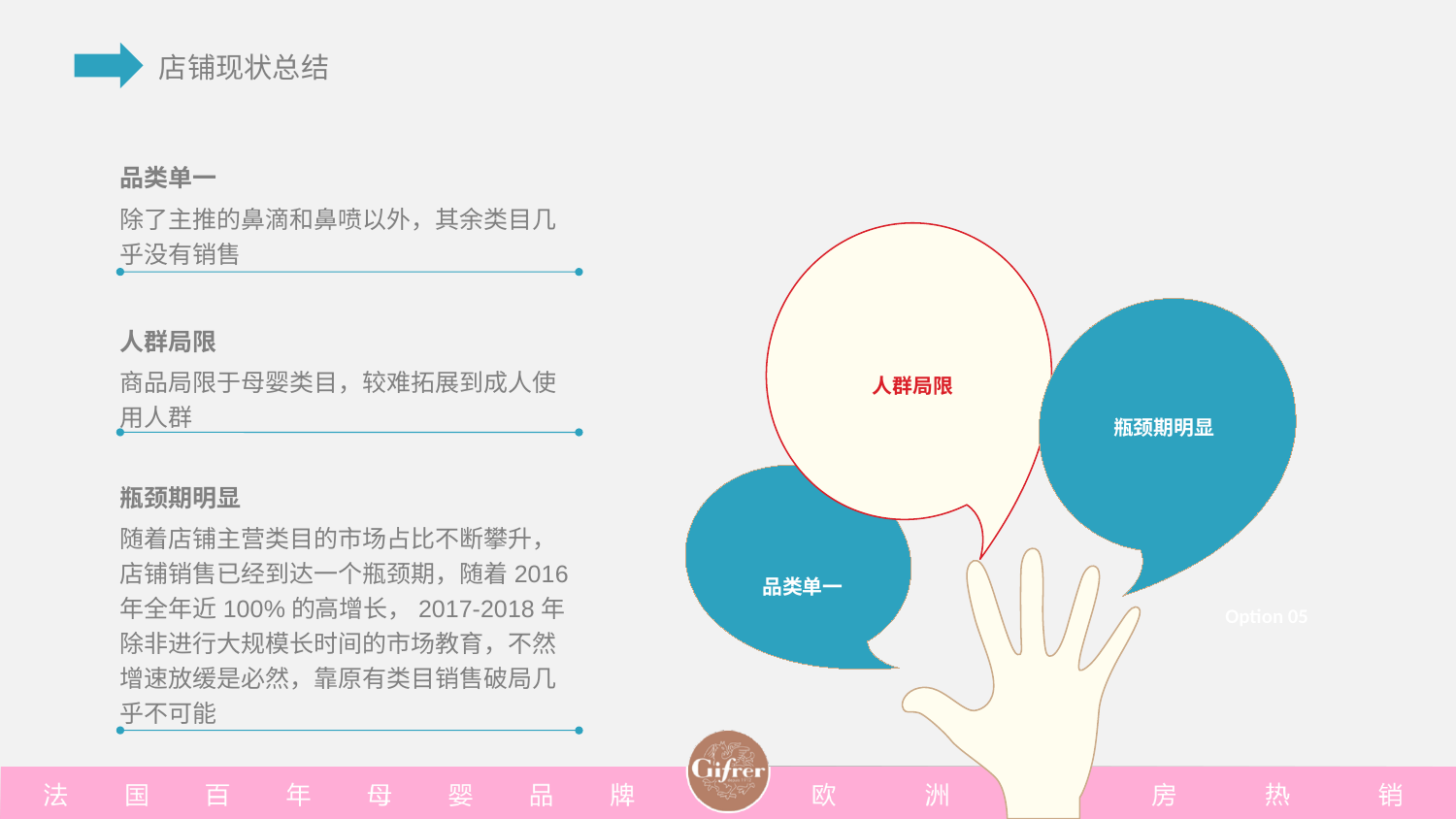

品类单一
除了主推的鼻滴和鼻喷以外，其余类目几乎没有销售

人群局限
商品局限于母婴类目，较难拓展到成人使用人群
人群局限
瓶颈期明显

瓶颈期明显
随着店铺主营类目的市场占比不断攀升，店铺销售已经到达一个瓶颈期，随着2016年全年近100%的高增长，2017-2018年除非进行大规模长时间的市场教育，不然增速放缓是必然，靠原有类目销售破局几乎不可能

品类单一
Option 05